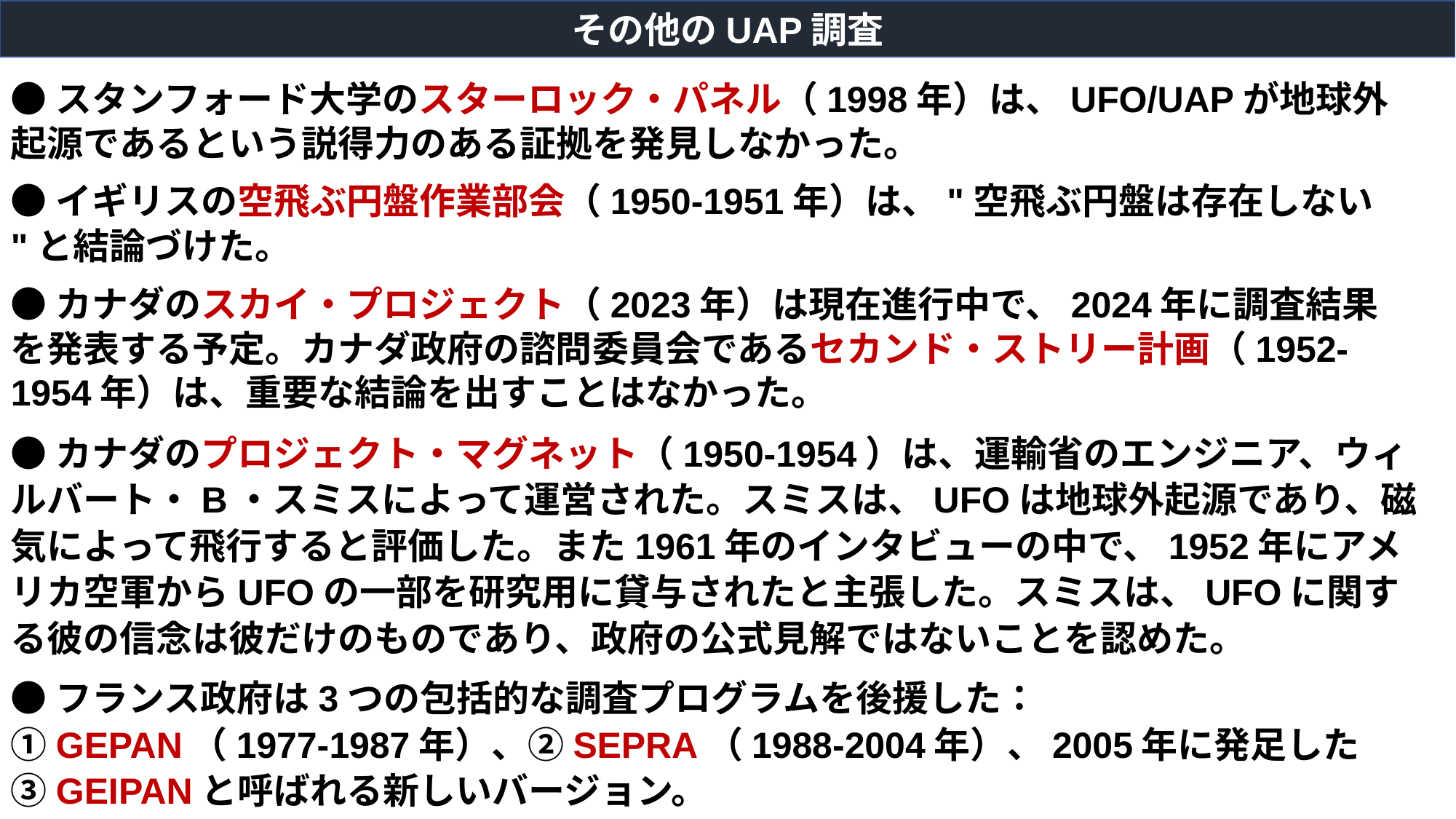

その他のUAP調査
●スタンフォード大学のスターロック・パネル（1998年）は、UFO/UAPが地球外起源であるという説得力のある証拠を発見しなかった。
●イギリスの空飛ぶ円盤作業部会（1950-1951年）は、"空飛ぶ円盤は存在しない "と結論づけた。
●カナダのスカイ・プロジェクト（2023年）は現在進行中で、2024年に調査結果を発表する予定。カナダ政府の諮問委員会であるセカンド・ストリー計画（1952-1954年）は、重要な結論を出すことはなかった。
●カナダのプロジェクト・マグネット（1950-1954）は、運輸省のエンジニア、ウィルバート・B・スミスによって運営された。スミスは、UFOは地球外起源であり、磁気によって飛行すると評価した。また1961年のインタビューの中で、1952年にアメリカ空軍からUFOの一部を研究用に貸与されたと主張した。スミスは、UFOに関する彼の信念は彼だけのものであり、政府の公式見解ではないことを認めた。
●フランス政府は3つの包括的な調査プログラムを後援した：
①GEPAN（1977-1987年）、②SEPRA（1988-2004年）、2005年に発足した③GEIPANと呼ばれる新しいバージョン。